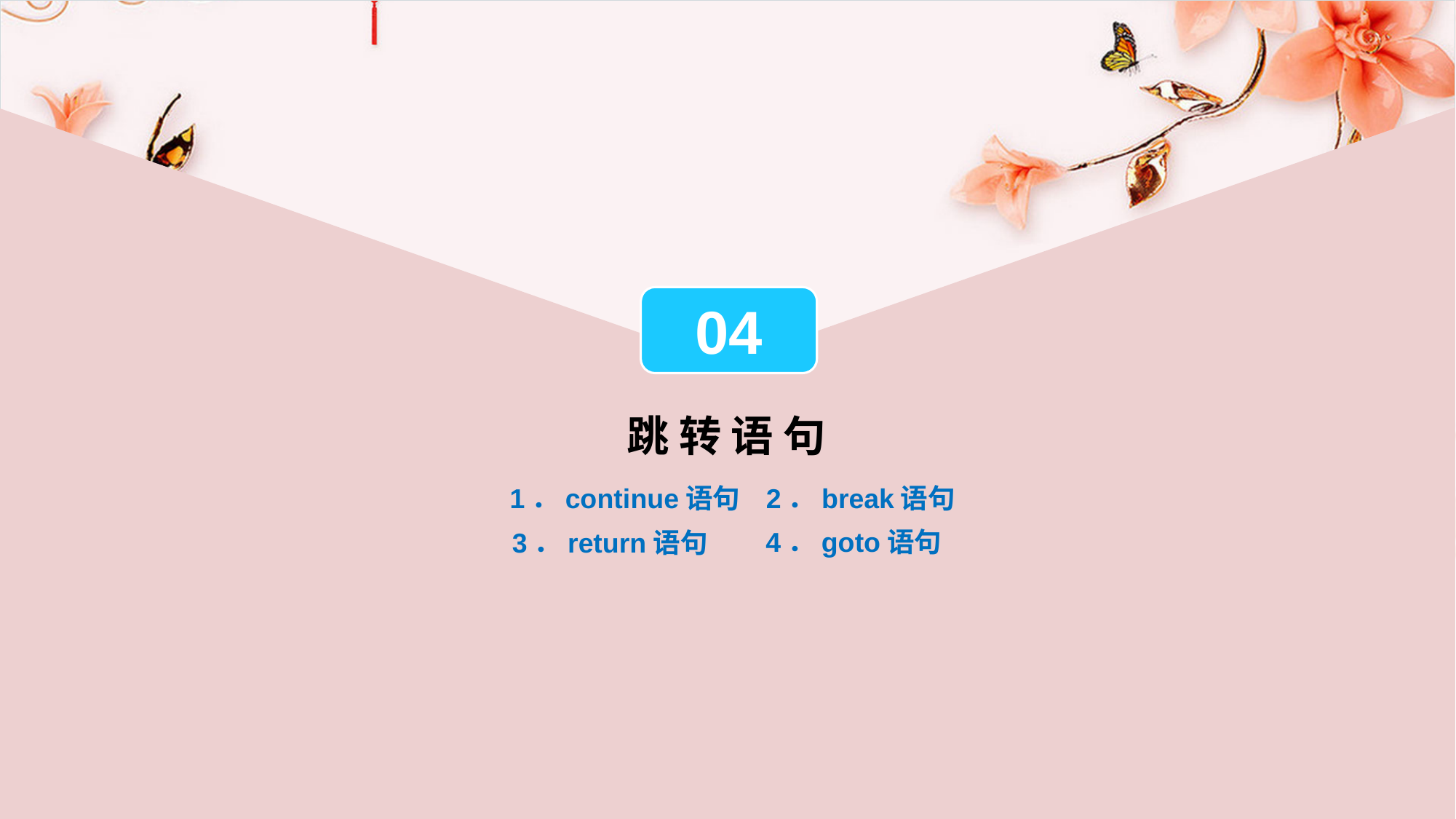

04
跳 转 语 句
1．continue语句
2．break语句
4．goto语句
3．return语句